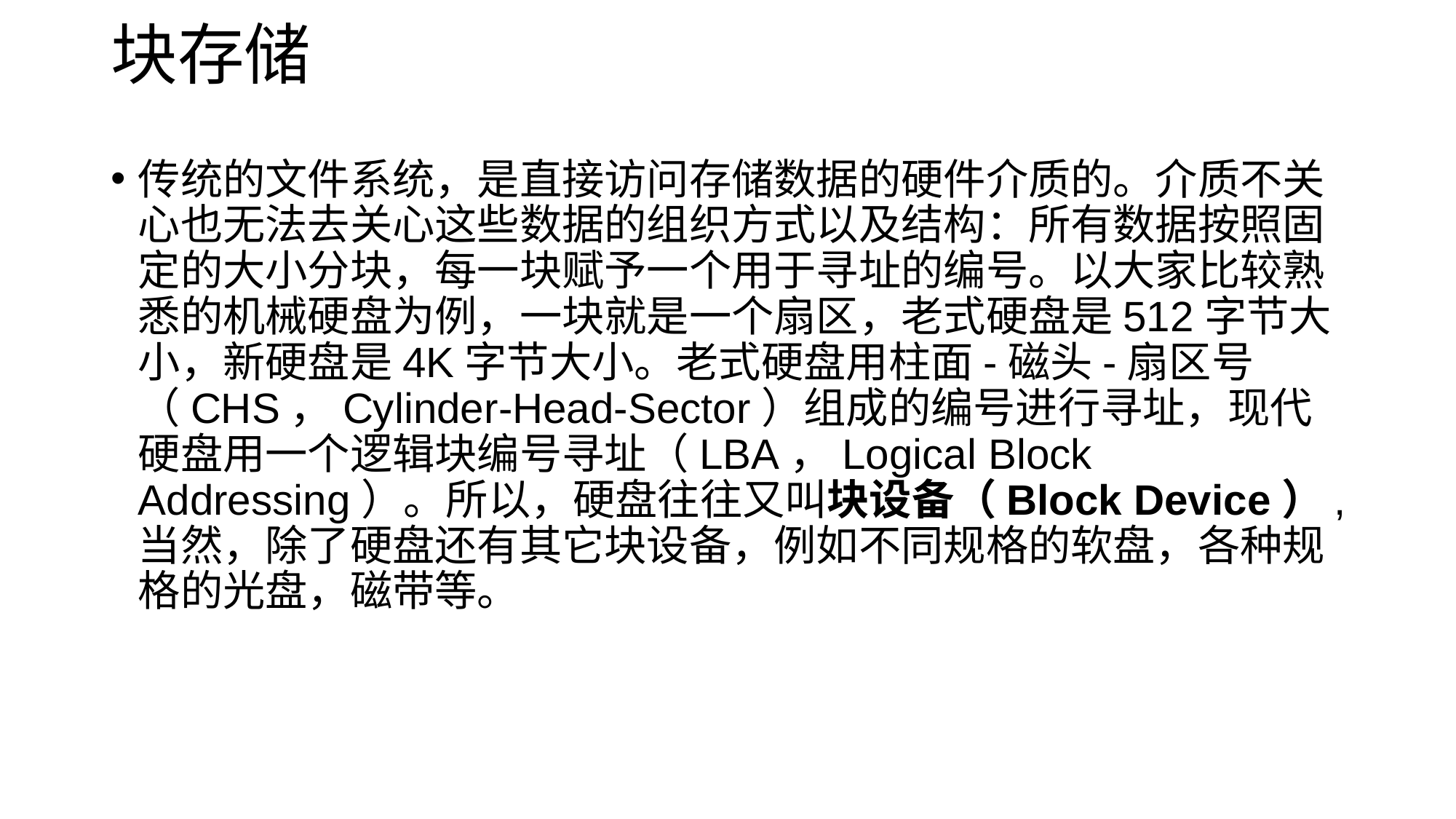

# 块存储
传统的文件系统，是直接访问存储数据的硬件介质的。介质不关心也无法去关心这些数据的组织方式以及结构：所有数据按照固定的大小分块，每一块赋予一个用于寻址的编号。以大家比较熟悉的机械硬盘为例，一块就是一个扇区，老式硬盘是512字节大小，新硬盘是4K字节大小。老式硬盘用柱面-磁头-扇区号（CHS，Cylinder-Head-Sector）组成的编号进行寻址，现代硬盘用一个逻辑块编号寻址（LBA，Logical Block Addressing）。所以，硬盘往往又叫块设备（Block Device）,当然，除了硬盘还有其它块设备，例如不同规格的软盘，各种规格的光盘，磁带等。